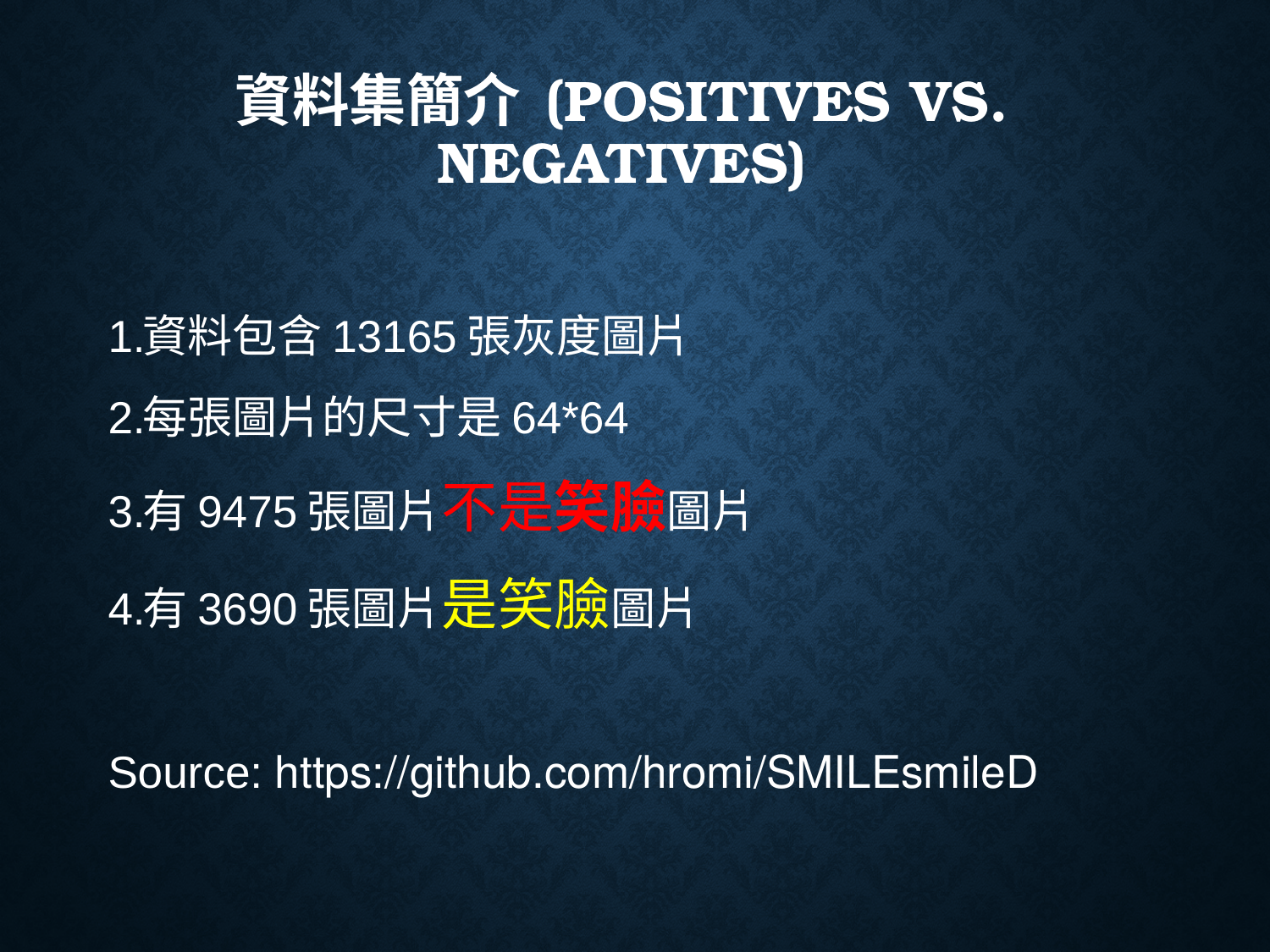

# 資料集簡介 (Positives vs. Negatives)
資料包含13165張灰度圖片
每張圖片的尺寸是64*64
有9475張圖片不是笑臉圖片
有3690張圖片是笑臉圖片

Source: https://github.com/hromi/SMILEsmileD